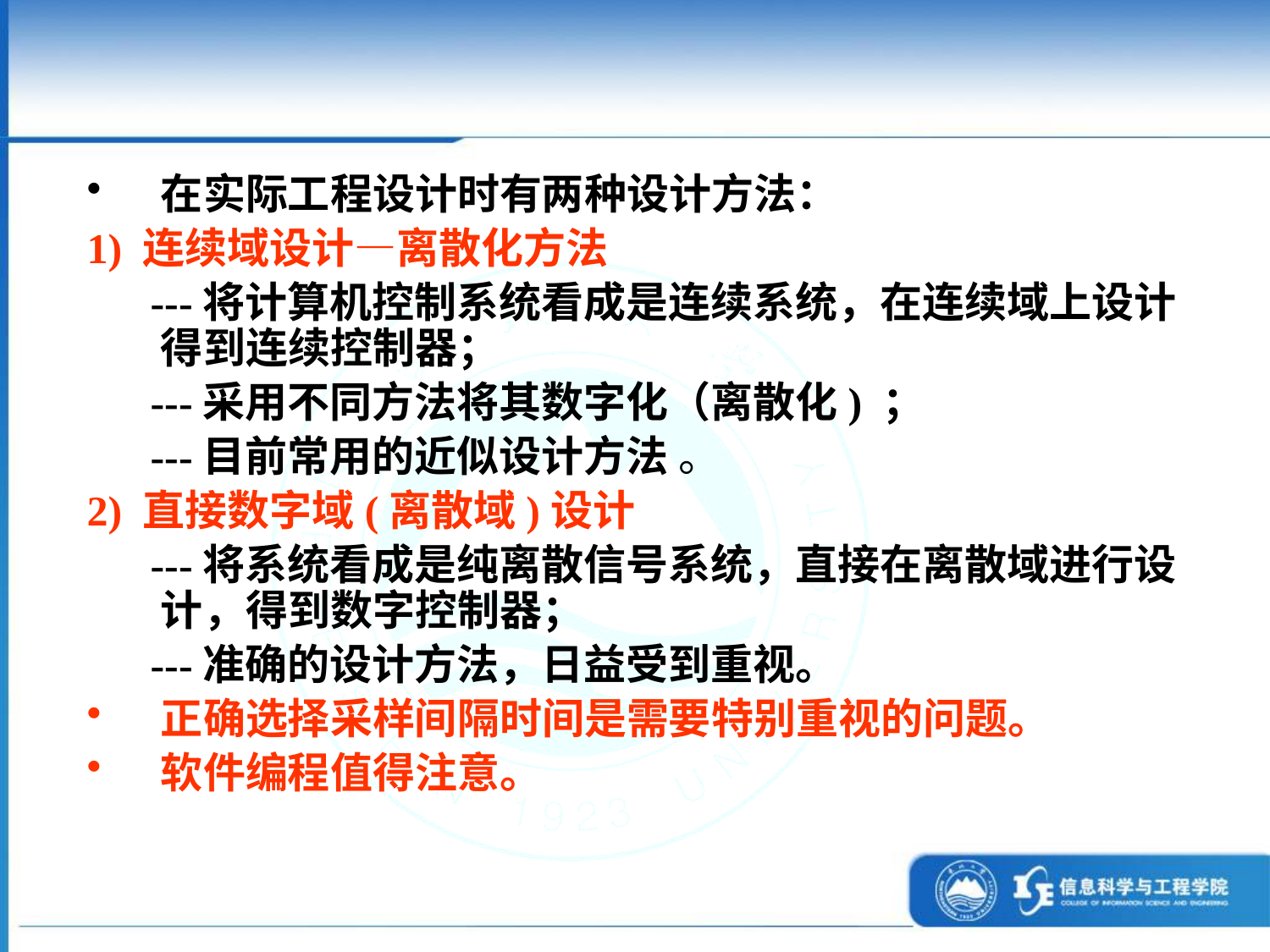

在实际工程设计时有两种设计方法：
1) 连续域设计—离散化方法
      ---将计算机控制系统看成是连续系统，在连续域上设计得到连续控制器；
      ---采用不同方法将其数字化（离散化) ；
      ---目前常用的近似设计方法 。
2) 直接数字域(离散域)设计
      ---将系统看成是纯离散信号系统，直接在离散域进行设计，得到数字控制器；
      ---准确的设计方法，日益受到重视。
正确选择采样间隔时间是需要特别重视的问题。
软件编程值得注意。